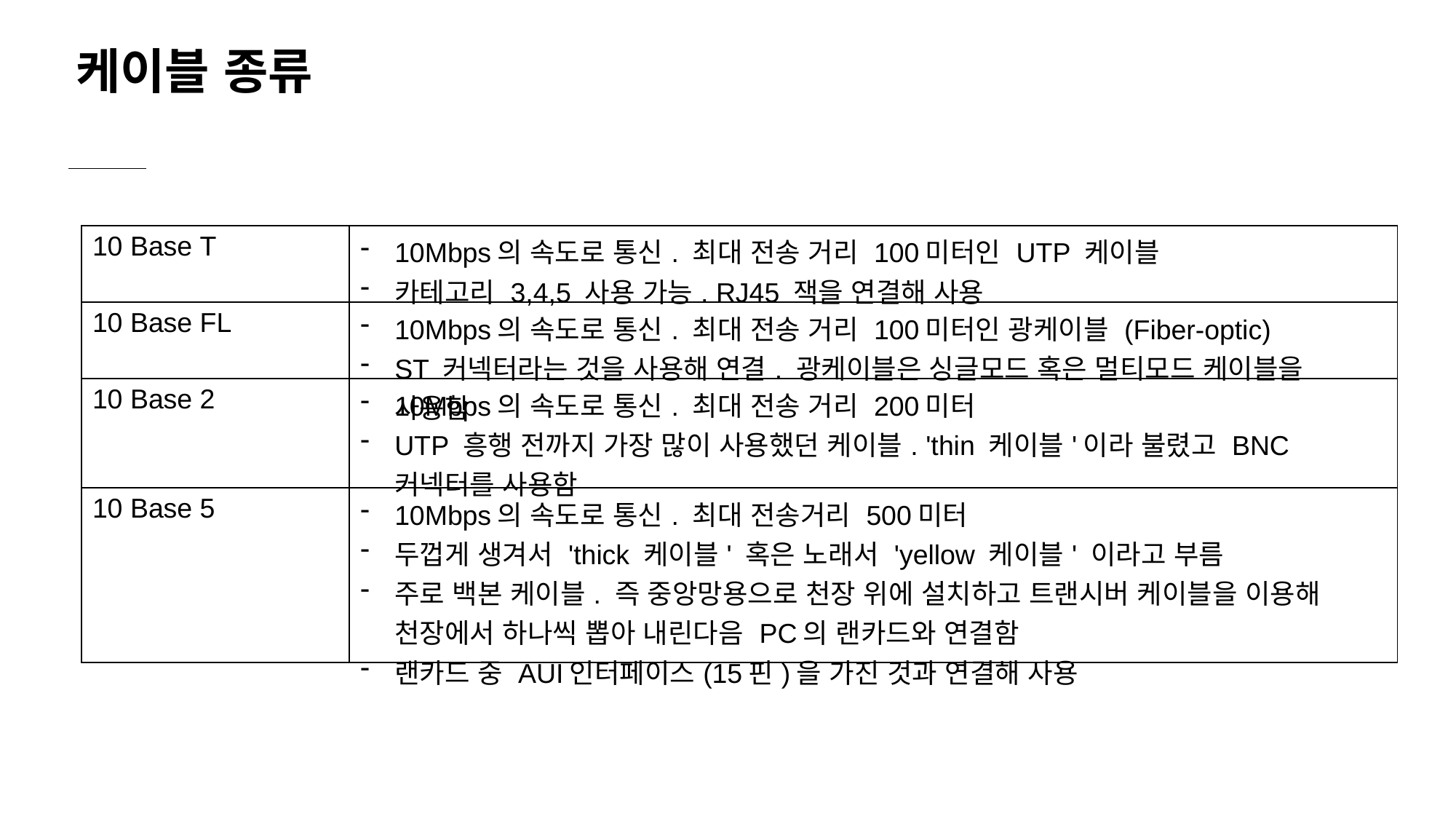

케이블 종류
| 10 Base T | 10Mbps의 속도로 통신. 최대 전송 거리 100미터인 UTP 케이블 카테고리 3,4,5 사용 가능. RJ45 잭을 연결해 사용 |
| --- | --- |
| 10 Base FL | 10Mbps의 속도로 통신. 최대 전송 거리 100미터인 광케이블 (Fiber-optic) ST 커넥터라는 것을 사용해 연결. 광케이블은 싱글모드 혹은 멀티모드 케이블을 사용함 |
| 10 Base 2 | 10Mbps의 속도로 통신. 최대 전송 거리 200미터 UTP 흥행 전까지 가장 많이 사용했던 케이블. 'thin 케이블'이라 불렸고 BNC커넥터를 사용함 |
| 10 Base 5 | 10Mbps의 속도로 통신. 최대 전송거리 500미터 두껍게 생겨서 'thick 케이블' 혹은 노래서 'yellow 케이블' 이라고 부름 주로 백본 케이블. 즉 중앙망용으로 천장 위에 설치하고 트랜시버 케이블을 이용해 천장에서 하나씩 뽑아 내린다음 PC의 랜카드와 연결함 랜카드 중 AUI인터페이스(15핀)을 가진 것과 연결해 사용 |